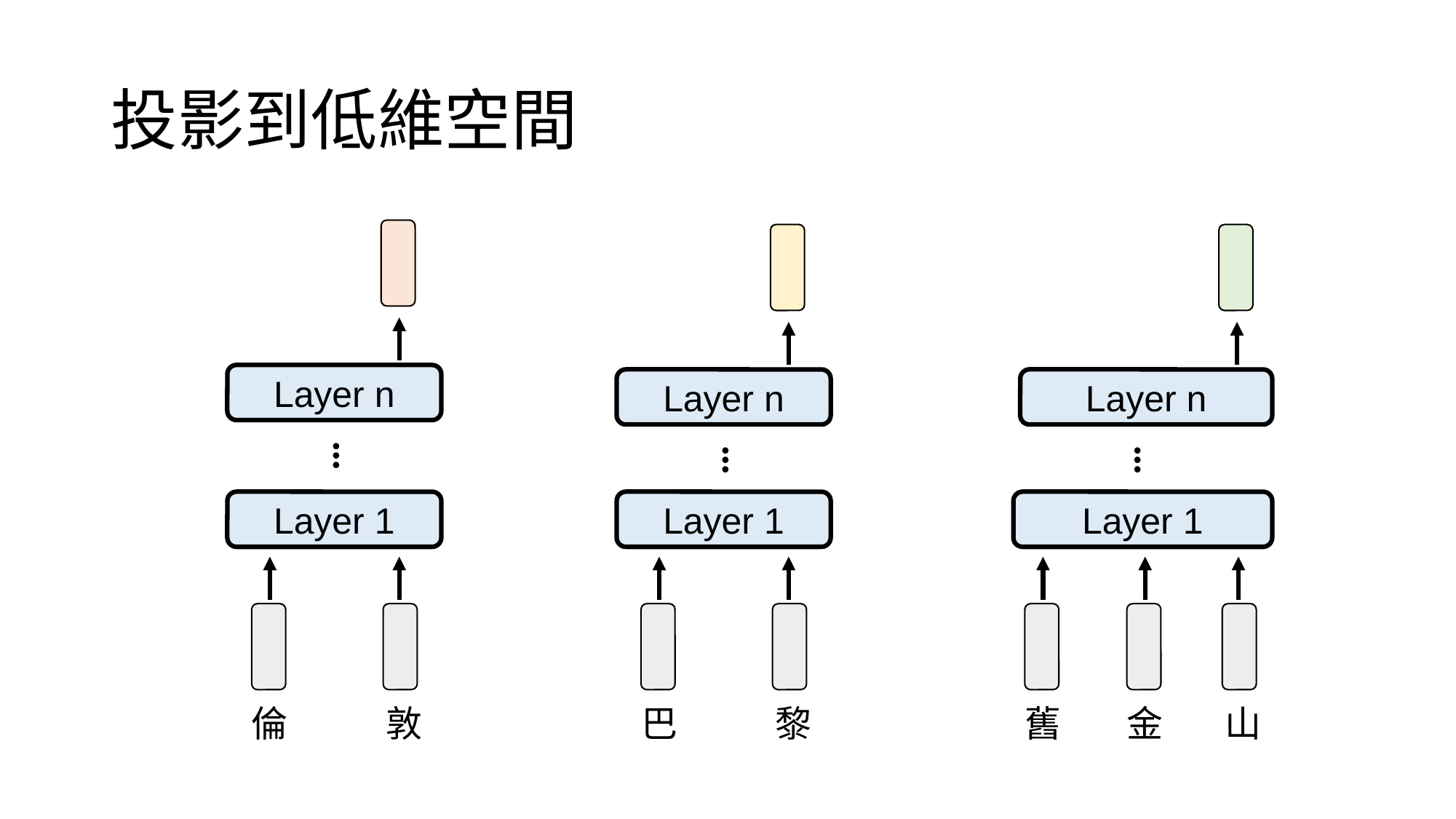

# 投影到低維空間

Layer n
Layer n
Layer n
…
…
…
Layer 1
Layer 1
Layer 1

倫
敦
巴
黎
舊
金
山